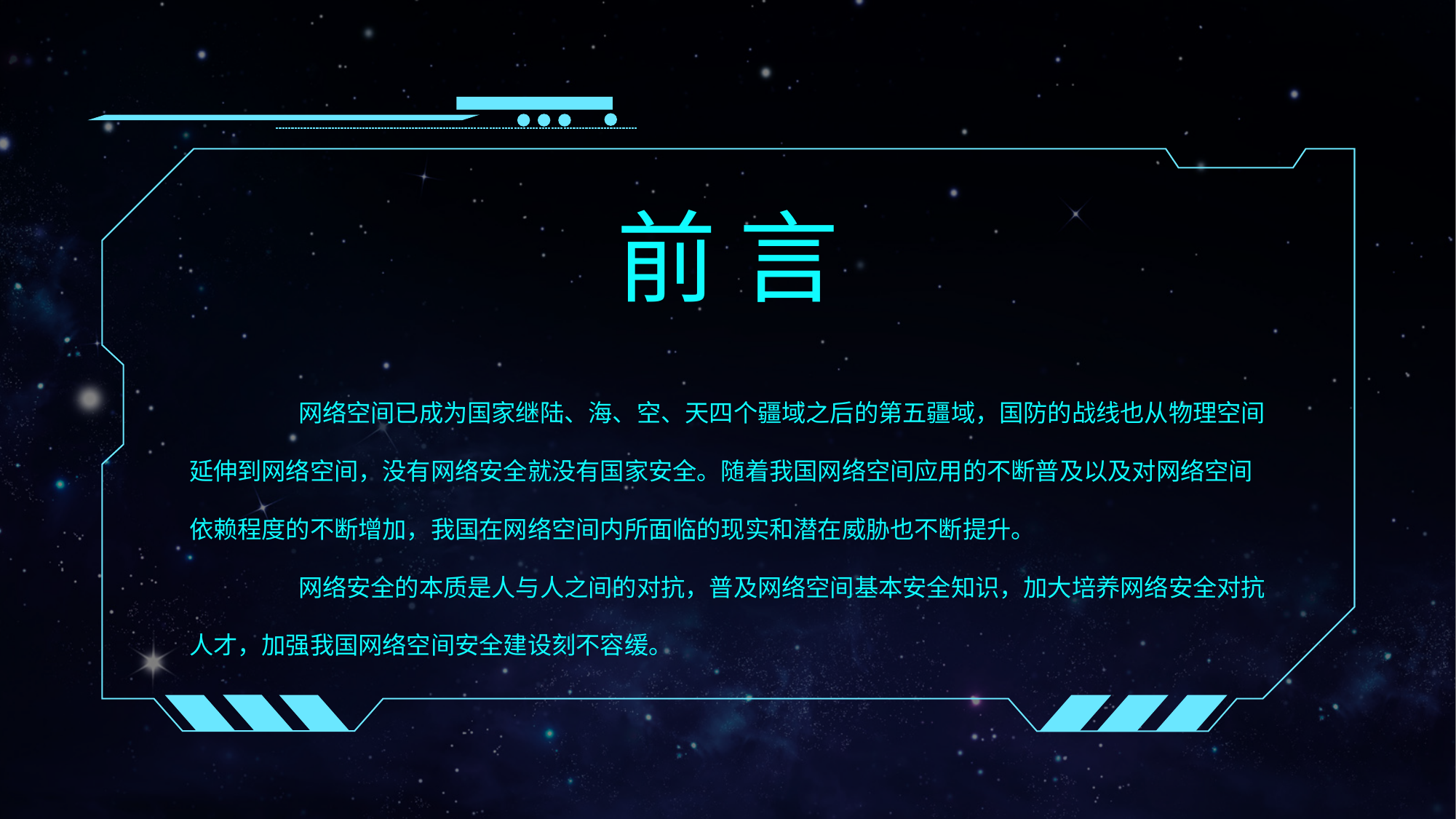

前 言
	网络空间已成为国家继陆、海、空、天四个疆域之后的第五疆域，国防的战线也从物理空间延伸到网络空间，没有网络安全就没有国家安全。随着我国网络空间应用的不断普及以及对网络空间依赖程度的不断增加，我国在网络空间内所面临的现实和潜在威胁也不断提升。
	网络安全的本质是人与人之间的对抗，普及网络空间基本安全知识，加大培养网络安全对抗人才，加强我国网络空间安全建设刻不容缓。